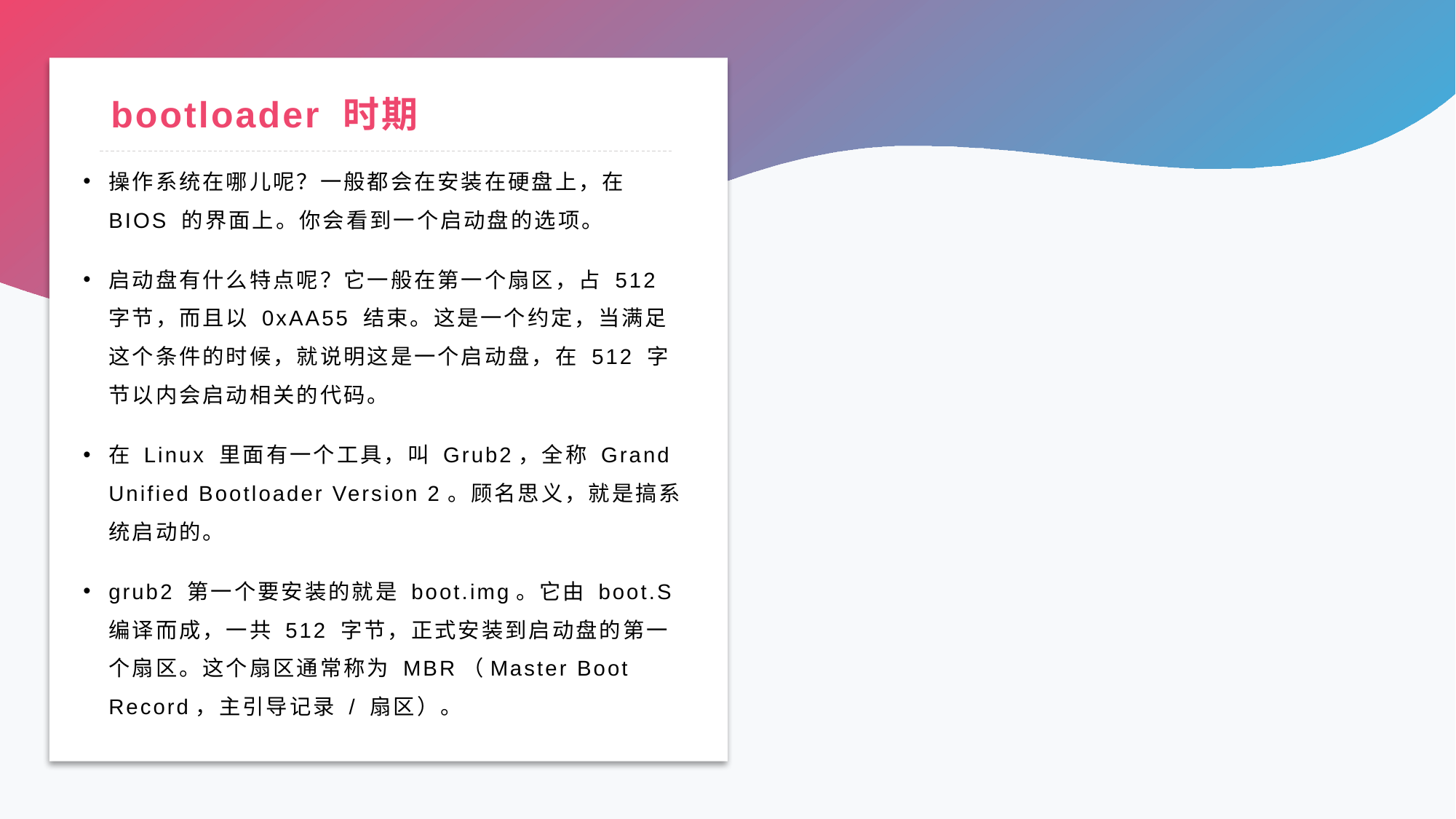

# bootloader 时期
操作系统在哪儿呢？一般都会在安装在硬盘上，在 BIOS 的界面上。你会看到一个启动盘的选项。
启动盘有什么特点呢？它一般在第一个扇区，占 512 字节，而且以 0xAA55 结束。这是一个约定，当满足这个条件的时候，就说明这是一个启动盘，在 512 字节以内会启动相关的代码。
在 Linux 里面有一个工具，叫 Grub2，全称 Grand Unified Bootloader Version 2。顾名思义，就是搞系统启动的。
grub2 第一个要安装的就是 boot.img。它由 boot.S 编译而成，一共 512 字节，正式安装到启动盘的第一个扇区。这个扇区通常称为 MBR（Master Boot Record，主引导记录 / 扇区）。